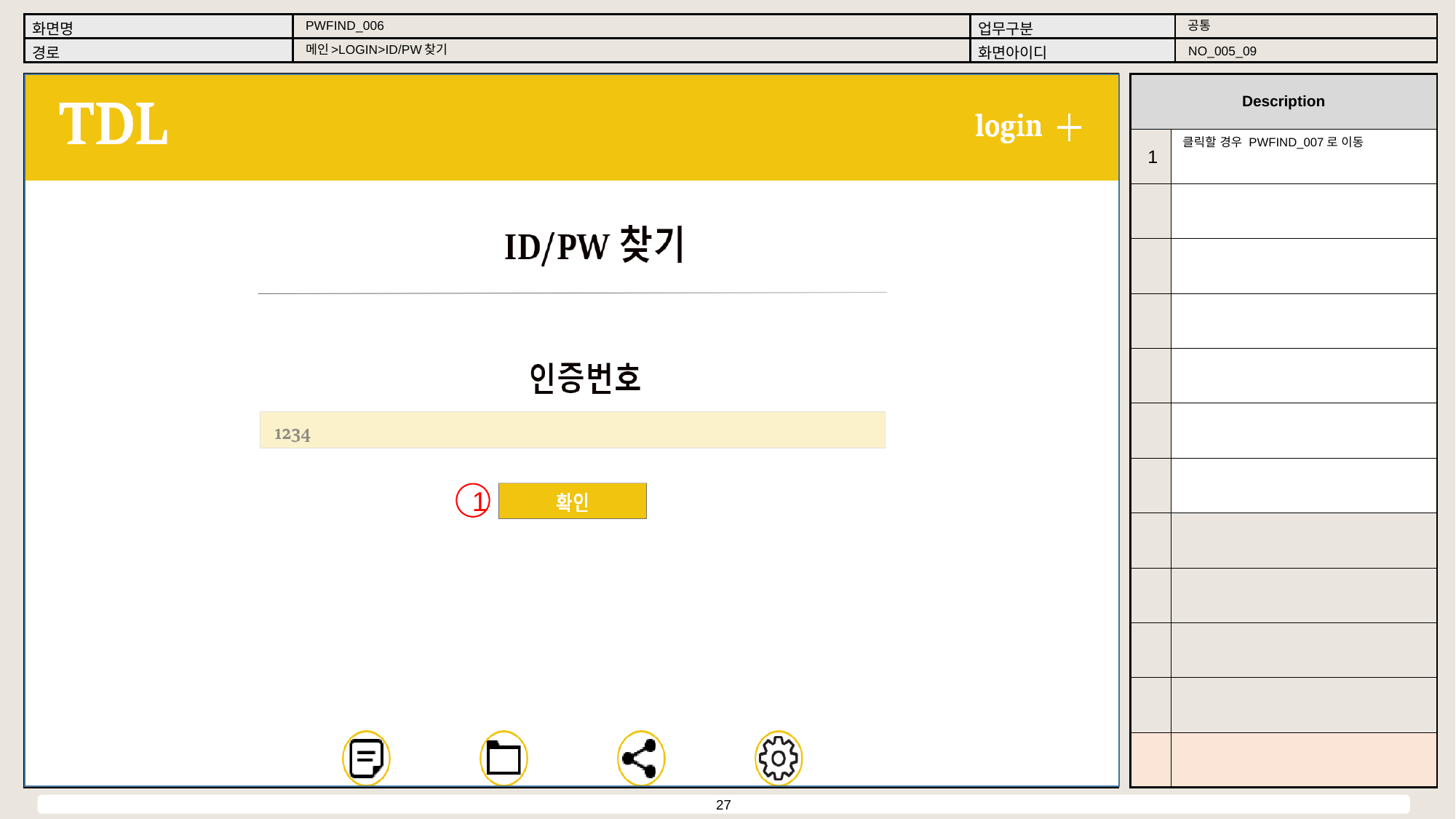

공통
PWFIND_006
메인>LOGIN>ID/PW찾기
NO_005_09

클릭할 경우 PWFIND_007로 이동
1
1